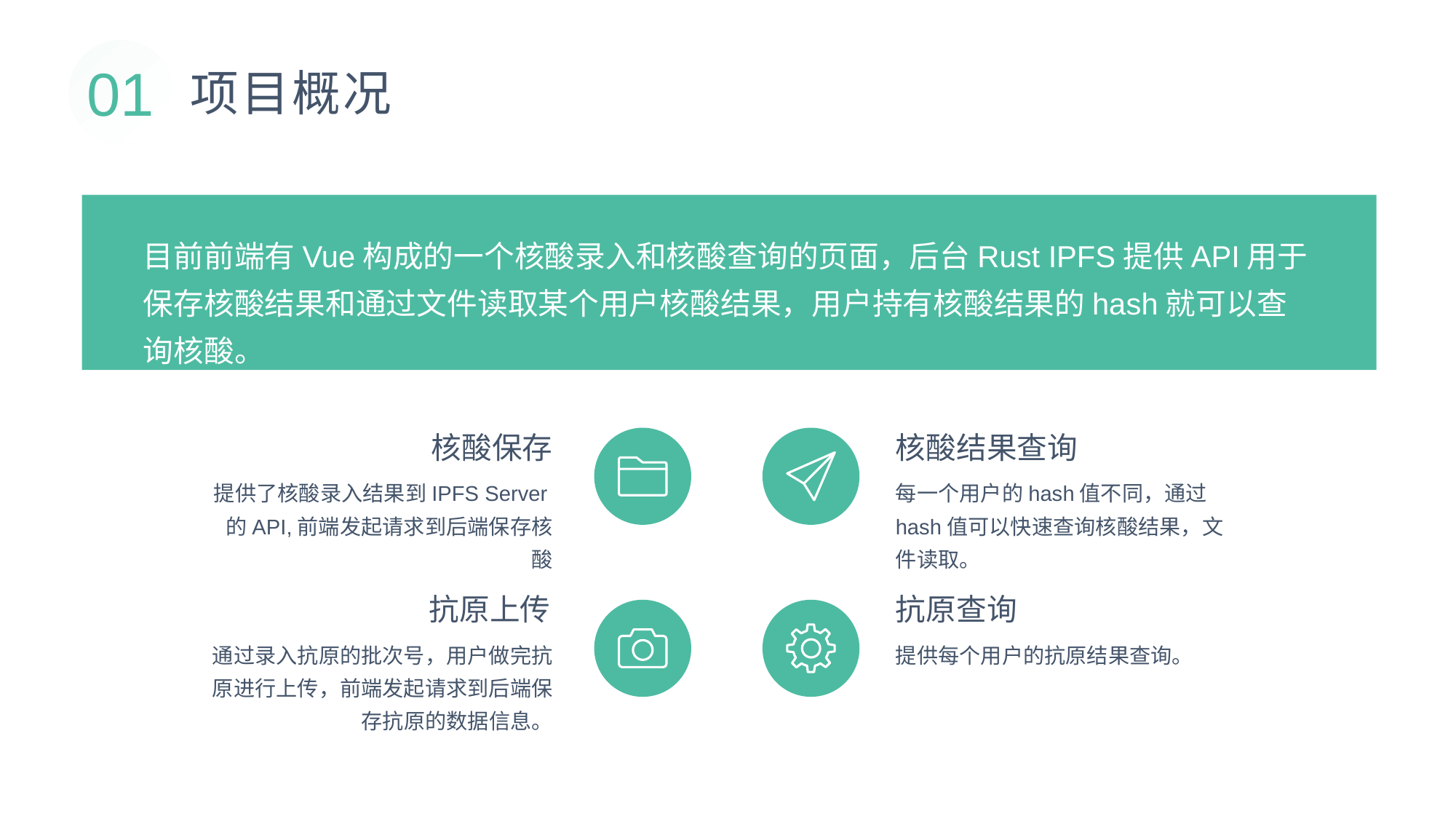

01
项目概况

目前前端有Vue构成的一个核酸录入和核酸查询的页面，后台Rust IPFS提供API用于保存核酸结果和通过文件读取某个用户核酸结果，用户持有核酸结果的hash就可以查询核酸。
核酸保存
核酸结果查询

提供了核酸录入结果到IPFS Server的API,前端发起请求到后端保存核酸
每一个用户的hash值不同，通过hash值可以快速查询核酸结果，文件读取。
抗原上传
抗原查询

通过录入抗原的批次号，用户做完抗原进行上传，前端发起请求到后端保存抗原的数据信息。
提供每个用户的抗原结果查询。